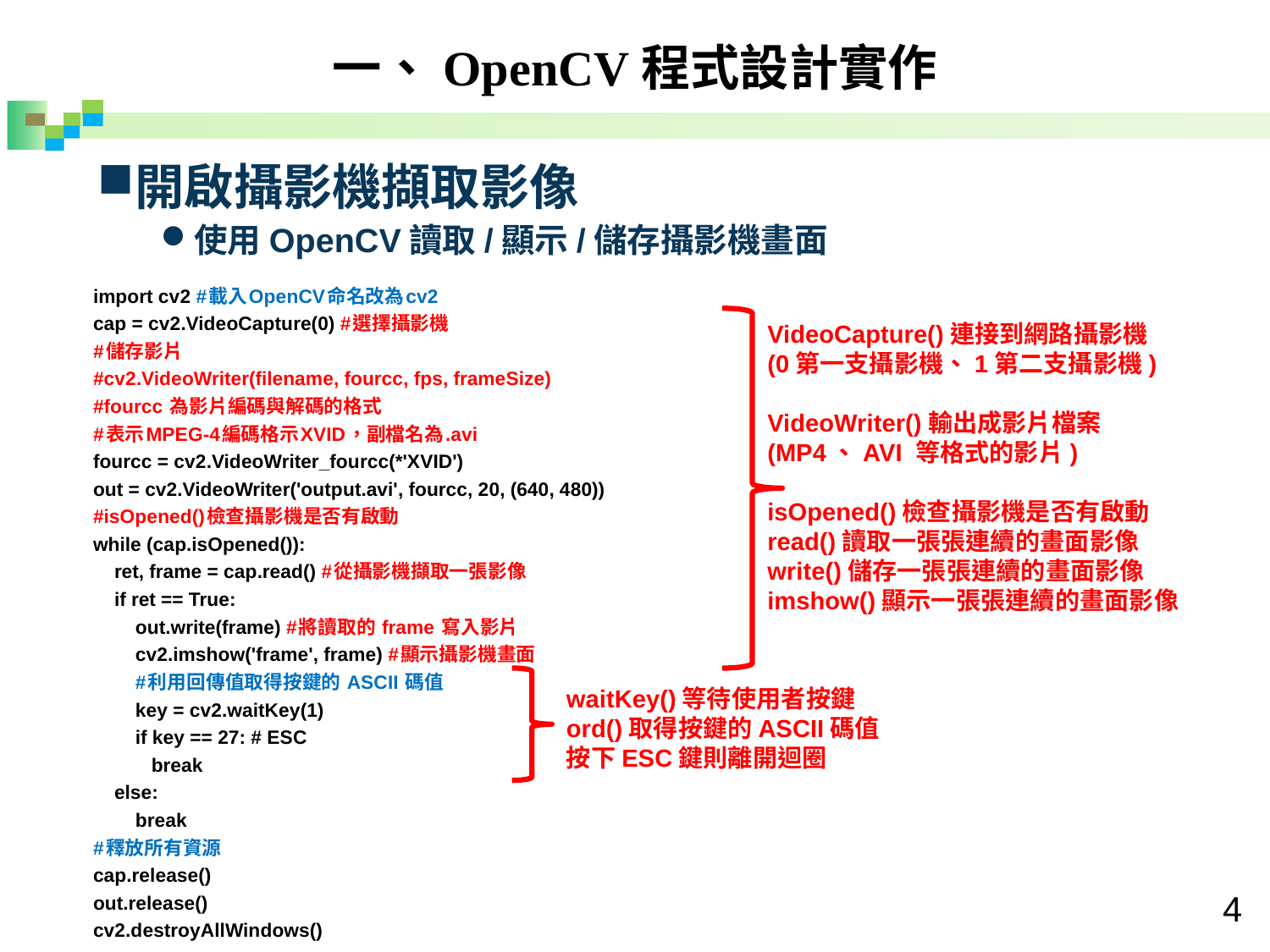

一、OpenCV程式設計實作
開啟攝影機擷取影像
使用OpenCV讀取/顯示/儲存攝影機畫面
import cv2 #載入OpenCV命名改為cv2
cap = cv2.VideoCapture(0) #選擇攝影機
#儲存影片
#cv2.VideoWriter(filename, fourcc, fps, frameSize)
#fourcc 為影片編碼與解碼的格式
#表示MPEG-4編碼格示XVID，副檔名為.avi
fourcc = cv2.VideoWriter_fourcc(*'XVID')
out = cv2.VideoWriter('output.avi', fourcc, 20, (640, 480))
#isOpened()檢查攝影機是否有啟動
while (cap.isOpened()):
    ret, frame = cap.read() #從攝影機擷取一張影像
    if ret == True:
        out.write(frame) #將讀取的 frame 寫入影片
        cv2.imshow('frame', frame) #顯示攝影機畫面
        #利用回傳值取得按鍵的 ASCII 碼值
        key = cv2.waitKey(1)
        if key == 27: # ESC
           break
    else:
        break
#釋放所有資源
cap.release()
out.release()
cv2.destroyAllWindows()

VideoCapture()連接到網路攝影機
(0第一支攝影機、1第二支攝影機)

VideoWriter()輸出成影片檔案
(MP4、AVI 等格式的影片)

isOpened()檢查攝影機是否有啟動
read()讀取一張張連續的畫面影像
write()儲存一張張連續的畫面影像
imshow()顯示一張張連續的畫面影像

waitKey()等待使用者按鍵
ord()取得按鍵的ASCII碼值
按下ESC鍵則離開迴圈